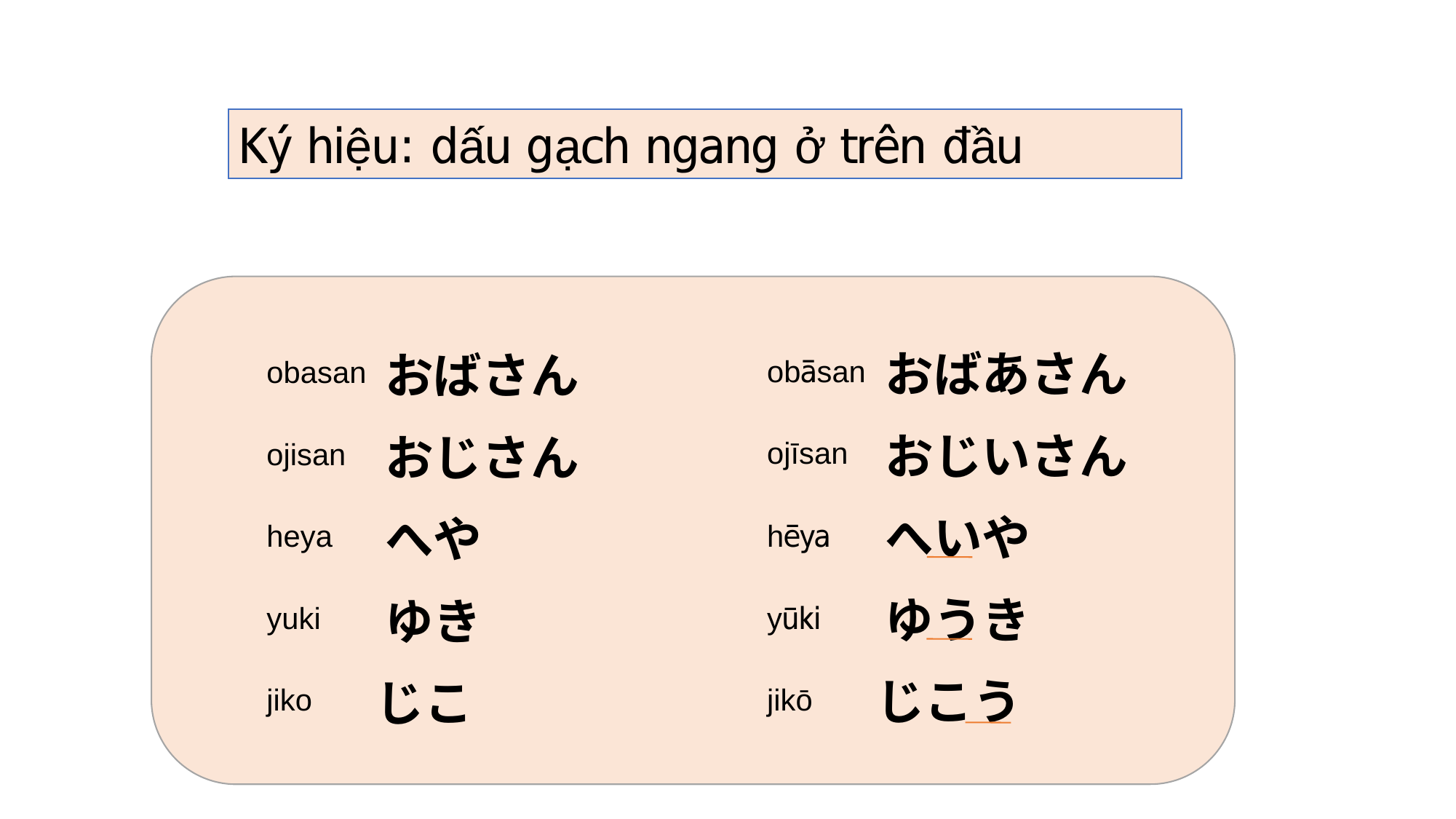

Ký hiệu: dấu gạch ngang ở trên đầu

おばあさん
おばさん
obāsan
obasan
おじいさん
おじさん
ojīsan
ojisan
へいや
へや
heya
hēya
ゆうき
ゆき
yuki
yūki
じこう
じこ
jiko
jikō